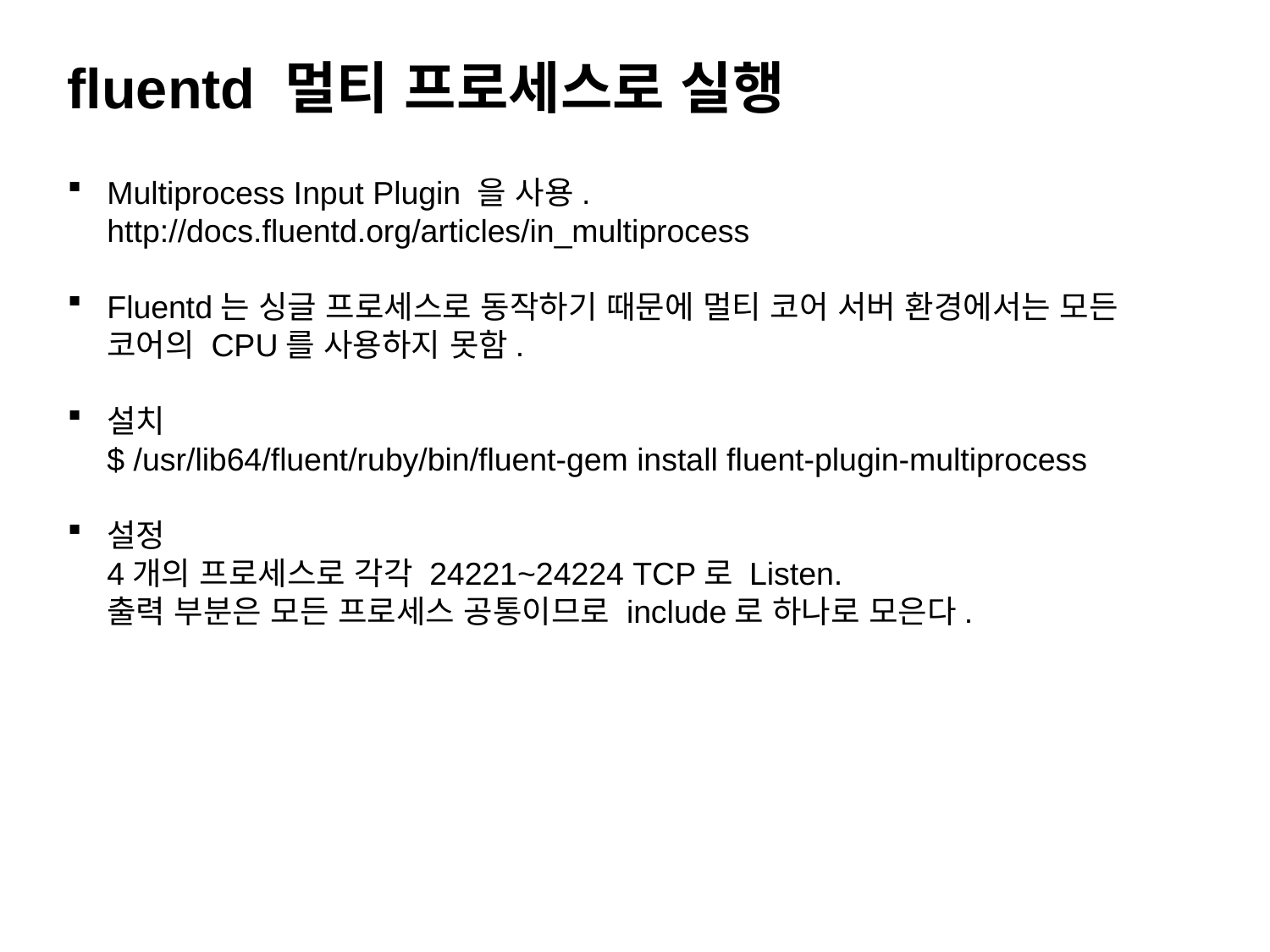

fluentd 멀티 프로세스로 실행
Multiprocess Input Plugin 을 사용.
http://docs.fluentd.org/articles/in_multiprocess
Fluentd는 싱글 프로세스로 동작하기 때문에 멀티 코어 서버 환경에서는 모든 코어의 CPU를 사용하지 못함.
설치
$ /usr/lib64/fluent/ruby/bin/fluent-gem install fluent-plugin-multiprocess

설정
4개의 프로세스로 각각 24221~24224 TCP로 Listen.
출력 부분은 모든 프로세스 공통이므로 include로 하나로 모은다.